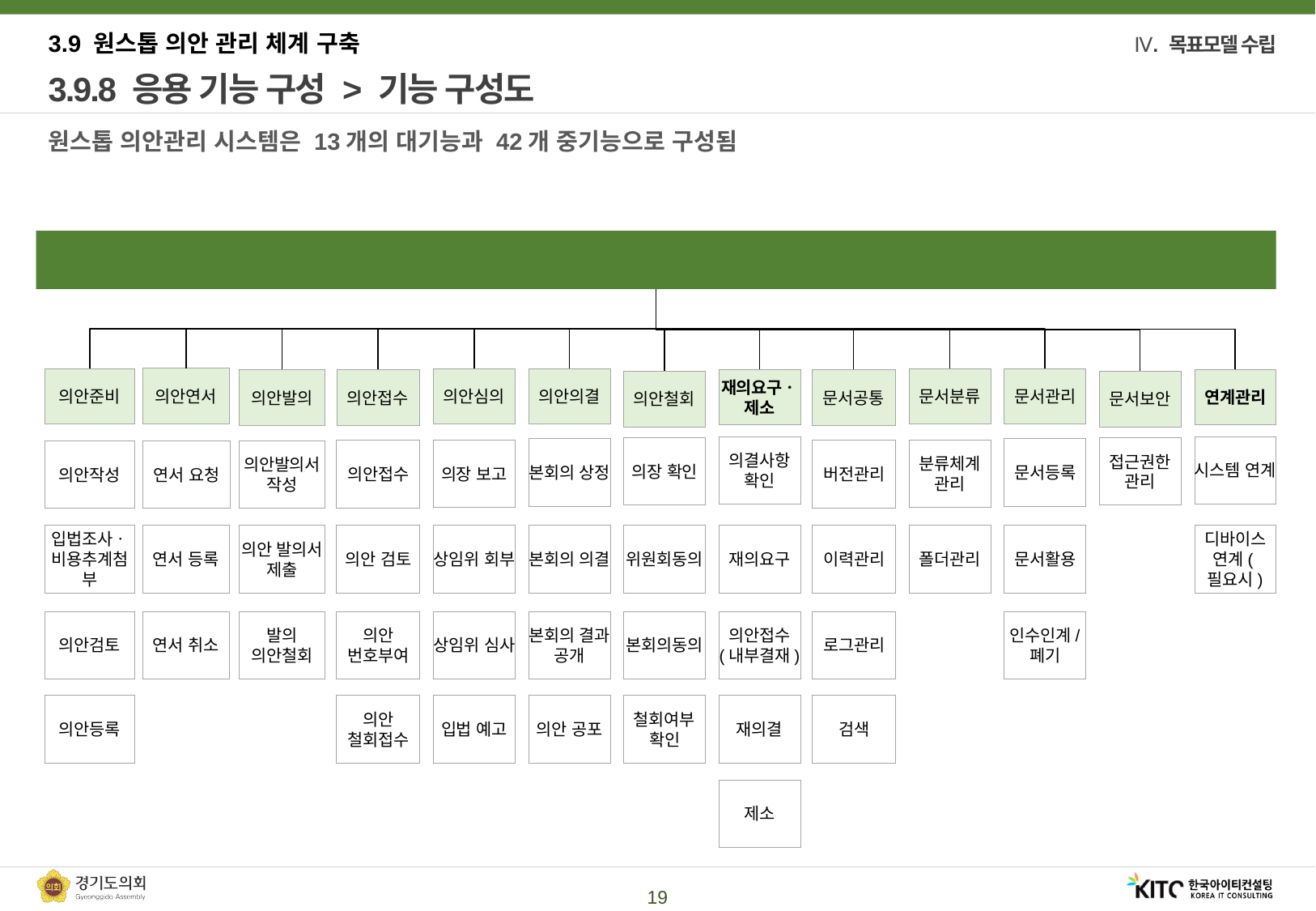

3.9 원스톱 의안 관리 체계 구축
# 3.9.8 응용 기능 구성 > 기능 구성도
원스톱 의안관리 시스템은 13개의 대기능과 42개 중기능으로 구성됨
원스톱 의안관리 시스템
의안연서
의안심의
의안의결
문서분류
문서관리
의안준비
재의요구ㆍ제소
연계관리
의안접수
문서공통
의안발의
의안철회
문서보안
의결사항
확인
시스템 연계
의장 확인
접근권한
관리
본회의 상정
문서등록
의장 보고
분류체계
관리
의안접수
버전관리
연서 요청
의안작성
의안발의서 작성
입법조사ㆍ
비용추계첨부
연서 등록
의안 발의서 제출
의안 검토
상임위 회부
본회의 의결
위원회동의
재의요구
이력관리
폴더관리
문서활용
디바이스
연계(필요시)
의안검토
연서 취소
발의 의안철회
의안 번호부여
상임위 심사
본회의 결과 공개
본회의동의
의안접수
(내부결재)
로그관리
인수인계/
폐기
의안등록
의안 철회접수
입법 예고
의안 공포
철회여부
확인
재의결
검색
제소